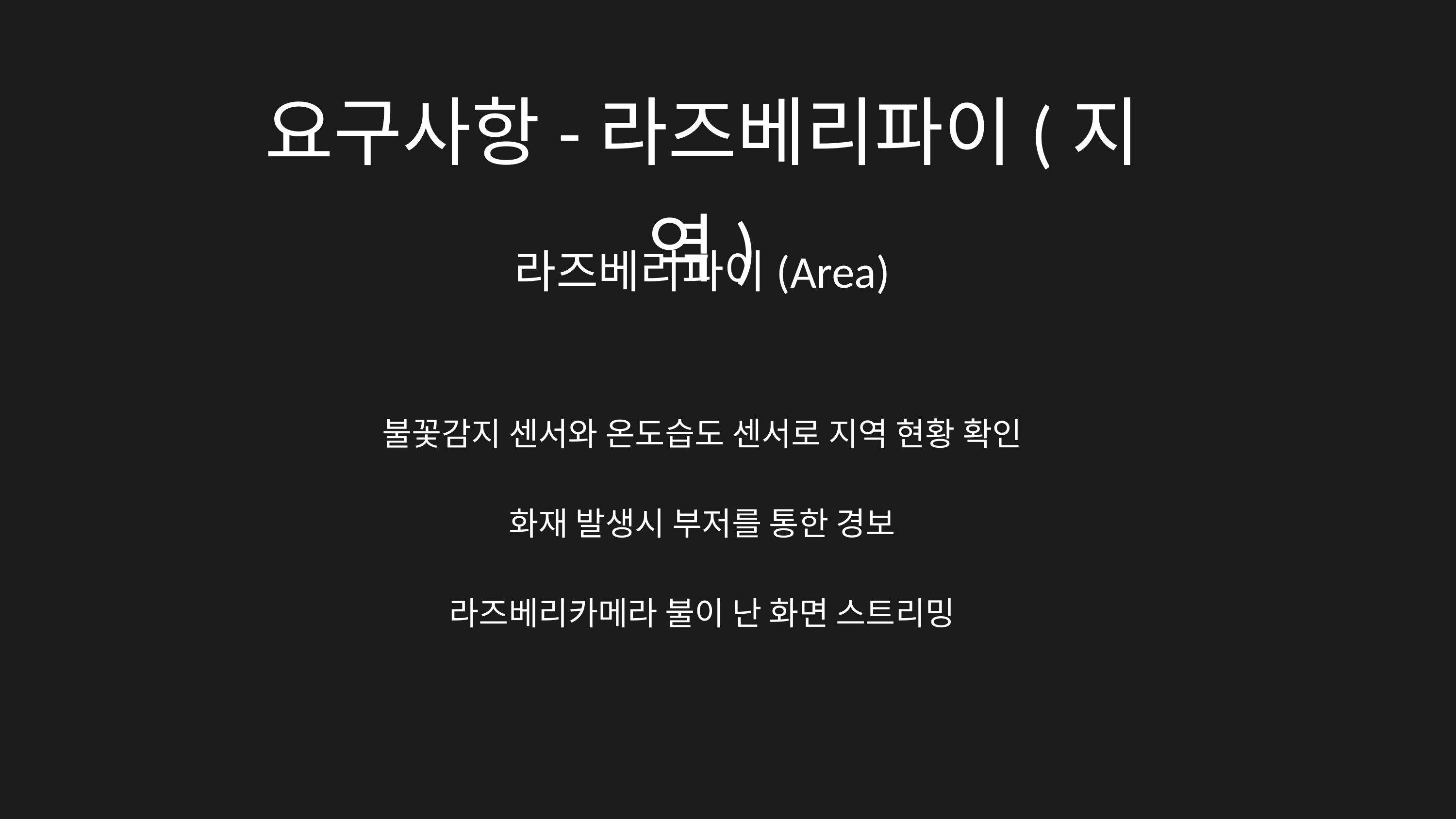

요구사항-라즈베리파이(지역)
라즈베리파이(Area)

불꽃감지 센서와 온도습도 센서로 지역 현황 확인
화재 발생시 부저를 통한 경보
라즈베리카메라 불이 난 화면 스트리밍